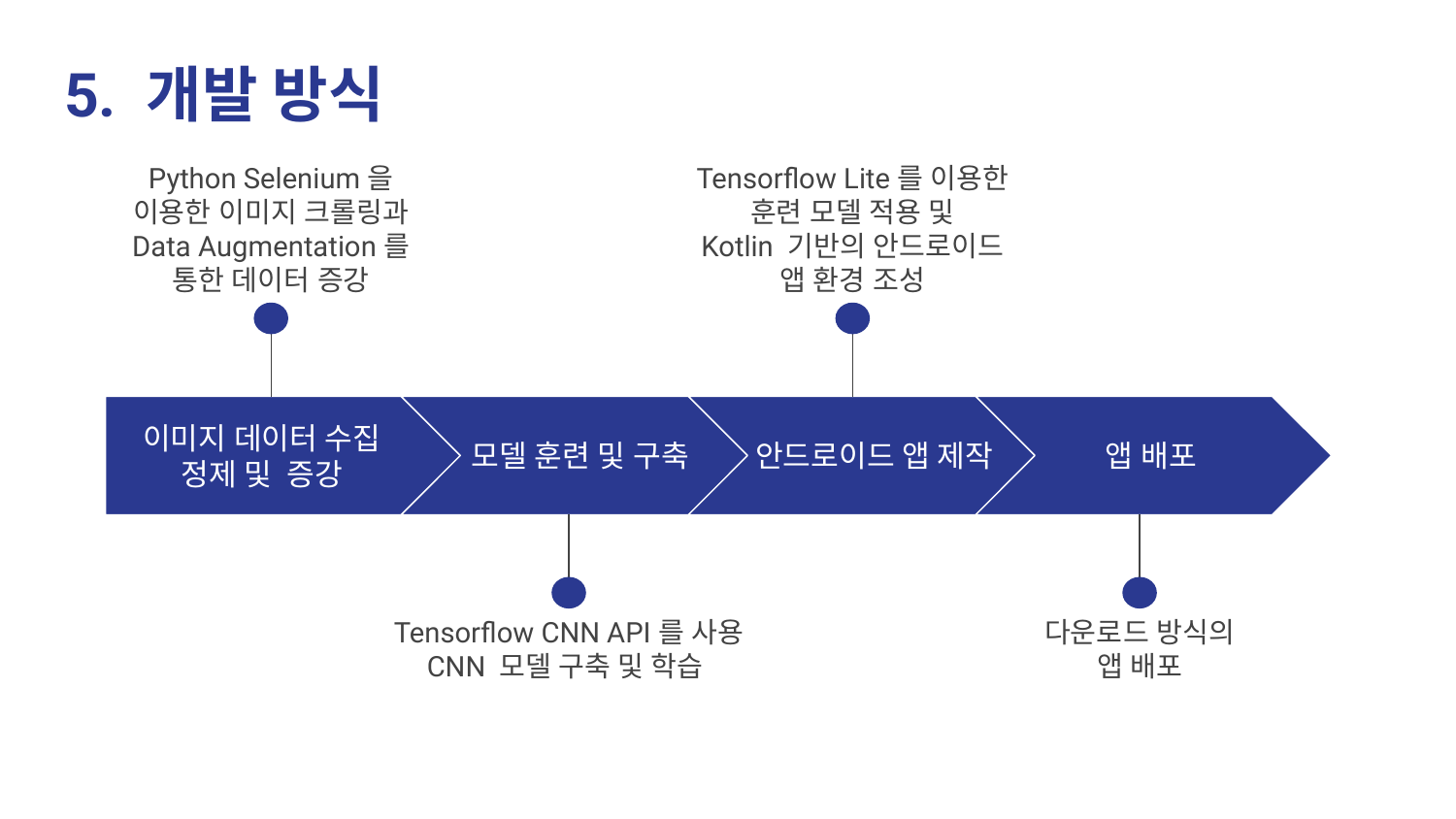

5. 개발 방식
Tensorflow Lite를 이용한
훈련 모델 적용 및
Kotlin 기반의 안드로이드
앱 환경 조성
Python Selenium을 이용한 이미지 크롤링과
Data Augmentation를 통한 데이터 증강

이미지 데이터 수집
정제 및  증강
모델 훈련 및 구축
안드로이드 앱 제작
앱 배포

Tensorflow CNN API를 사용
CNN 모델 구축 및 학습
다운로드 방식의
앱 배포